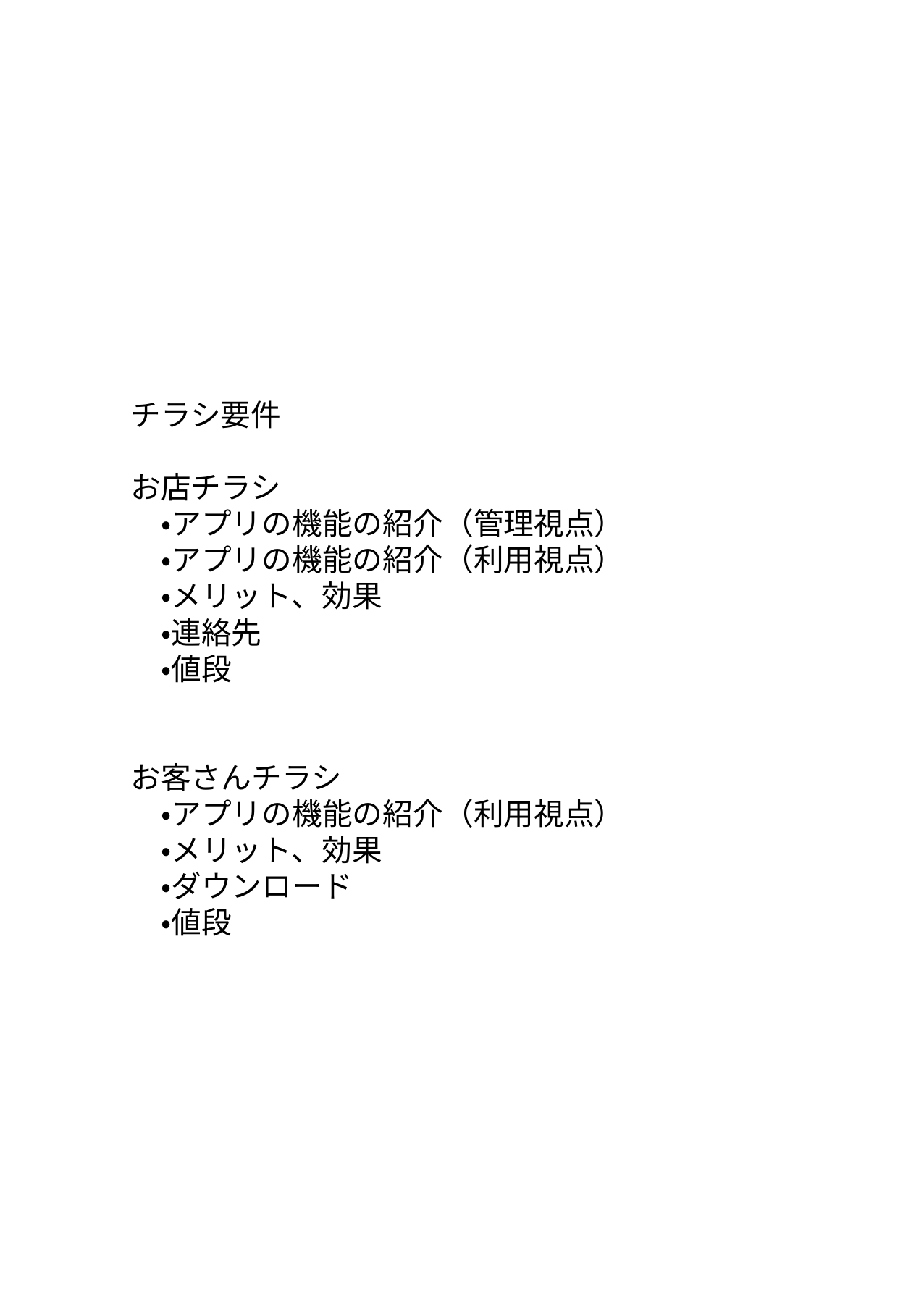

チラシ要件

お店チラシ
　・アプリの機能の紹介（管理視点）
　・アプリの機能の紹介（利用視点）
　・メリット、効果
　・連絡先
　・値段

お客さんチラシ
　・アプリの機能の紹介（利用視点）
　・メリット、効果
　・ダウンロード
　・値段